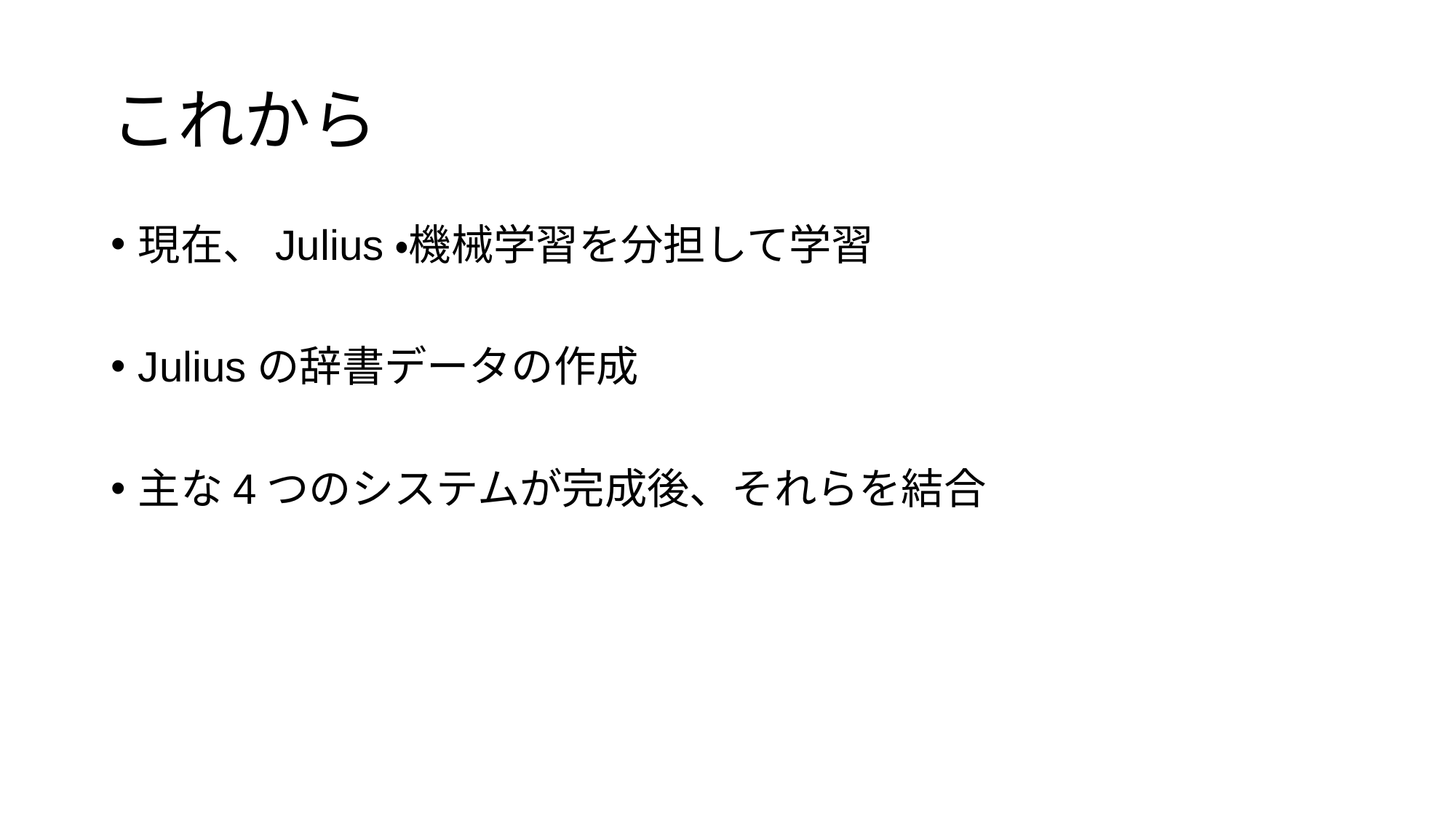

# これから
現在、Julius・機械学習を分担して学習

Juliusの辞書データの作成

主な4つのシステムが完成後、それらを結合